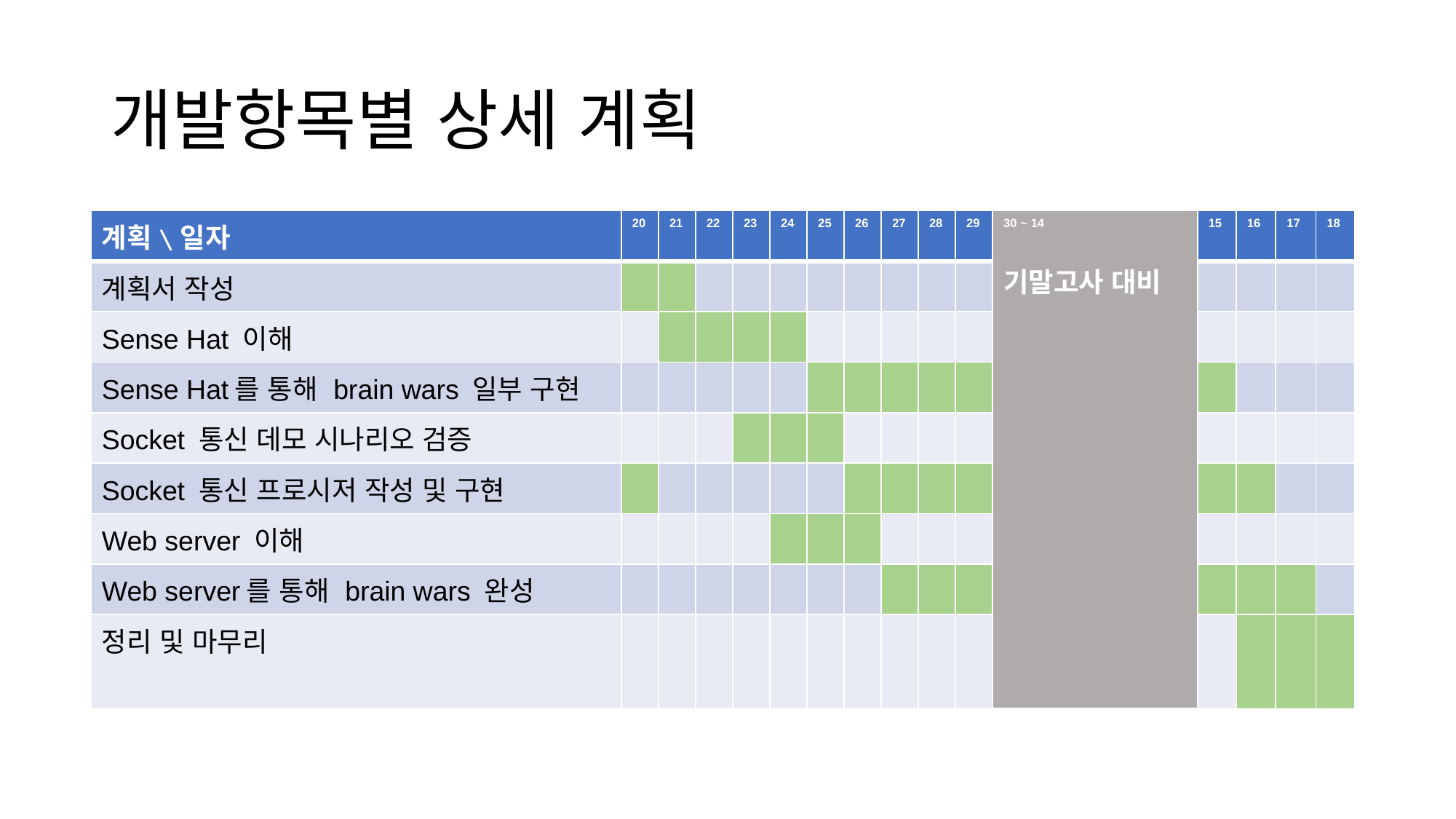

# 개발항목별 상세 계획
| 계획\일자 | 20 | 21 | 22 | 23 | 24 | 25 | 26 | 27 | 28 | 29 | 30 ~ 14 기말고사 대비 | 15 | 16 | 17 | 18 |
| --- | --- | --- | --- | --- | --- | --- | --- | --- | --- | --- | --- | --- | --- | --- | --- |
| 계획서 작성 |  |  |  |  |  |  |  |  |  |  |  |  |  |  |  |
| Sense Hat 이해 |  |  |  |  |  |  |  |  |  |  |  |  |  |  |  |
| Sense Hat를 통해 brain wars 일부 구현 |  |  |  |  |  |  |  |  |  |  |  |  |  |  |  |
| Socket 통신 데모 시나리오 검증 |  |  |  |  |  |  |  |  |  |  |  |  |  |  |  |
| Socket 통신 프로시저 작성 및 구현 |  |  |  |  |  |  |  |  |  |  |  |  |  |  |  |
| Web server 이해 |  |  |  |  |  |  |  |  |  |  |  |  |  |  |  |
| Web server를 통해 brain wars 완성 |  |  |  |  |  |  |  |  |  |  |  |  |  |  |  |
| 정리 및 마무리 |  |  |  |  |  |  |  |  |  |  |  |  |  |  |  |